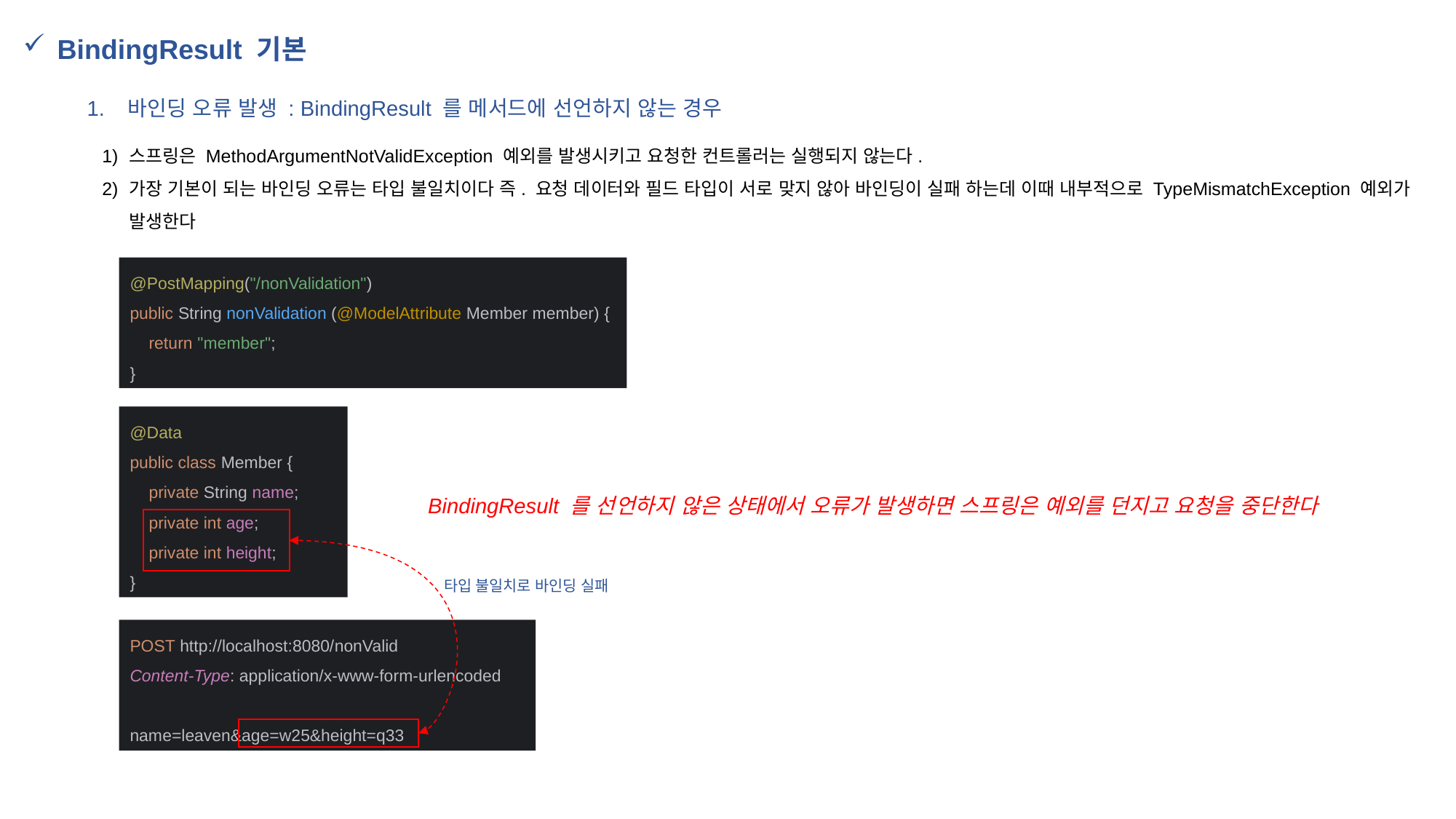

BindingResult 기본
바인딩 오류 발생 : BindingResult 를 메서드에 선언하지 않는 경우
스프링은 MethodArgumentNotValidException 예외를 발생시키고 요청한 컨트롤러는 실행되지 않는다.
가장 기본이 되는 바인딩 오류는 타입 불일치이다 즉. 요청 데이터와 필드 타입이 서로 맞지 않아 바인딩이 실패 하는데 이때 내부적으로 TypeMismatchException 예외가 발생한다
@PostMapping("/nonValidation")
public String nonValidation (@ModelAttribute Member member) {
    return "member";
}
@Data
public class Member {
    private String name;
    private int age;
    private int height;
}
BindingResult 를 선언하지 않은 상태에서 오류가 발생하면 스프링은 예외를 던지고 요청을 중단한다

타입 불일치로 바인딩 실패
POST http://localhost:8080/nonValid
Content-Type: application/x-www-form-urlencoded
name=leaven&age=w25&height=q33